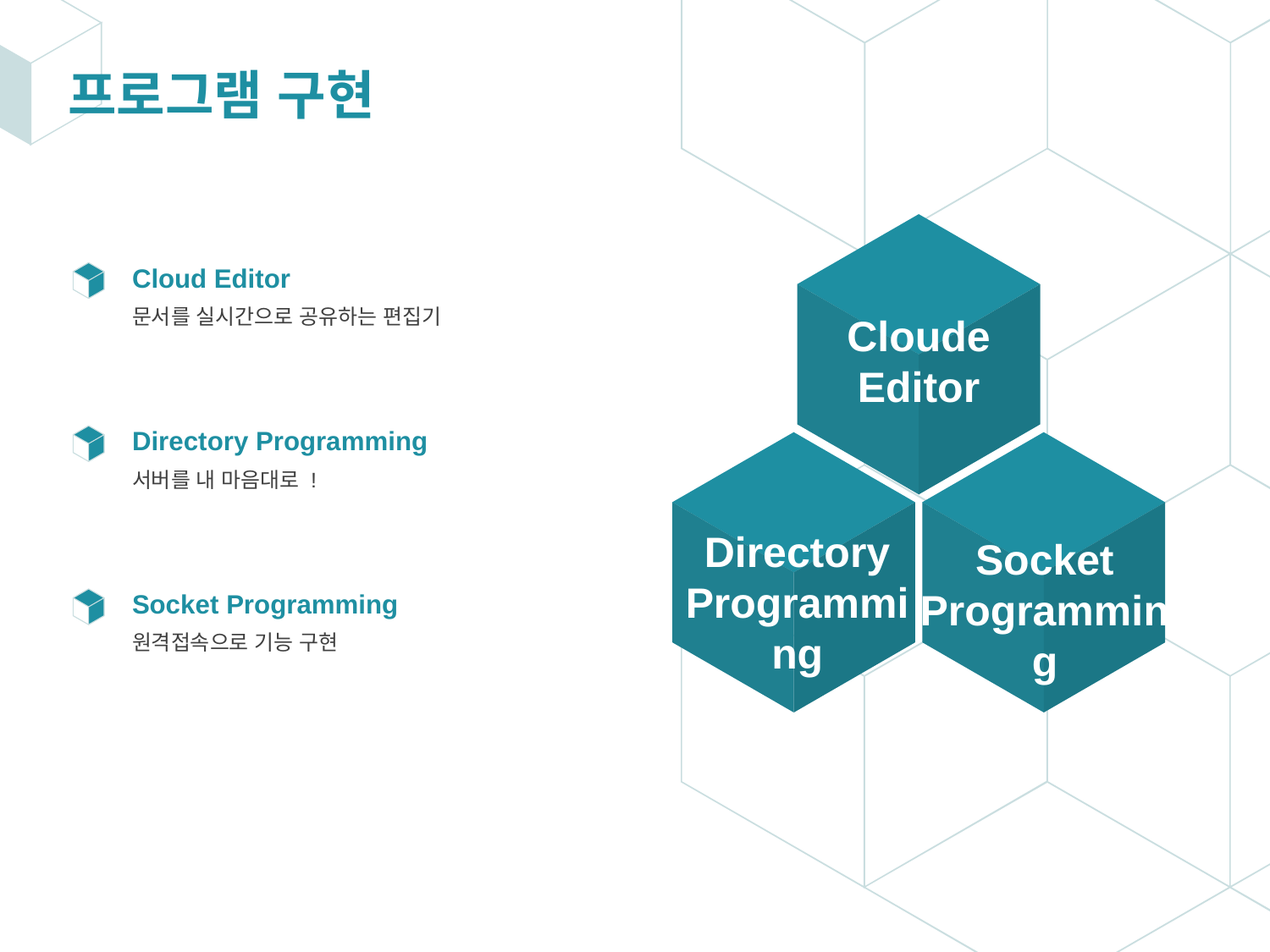

# 프로그램 구현

Cloude Editor

Directory
Programming

Socket
Programming
Cloud Editor
문서를 실시간으로 공유하는 편집기

Directory Programming
서버를 내 마음대로 !

Socket Programming
원격접속으로 기능 구현